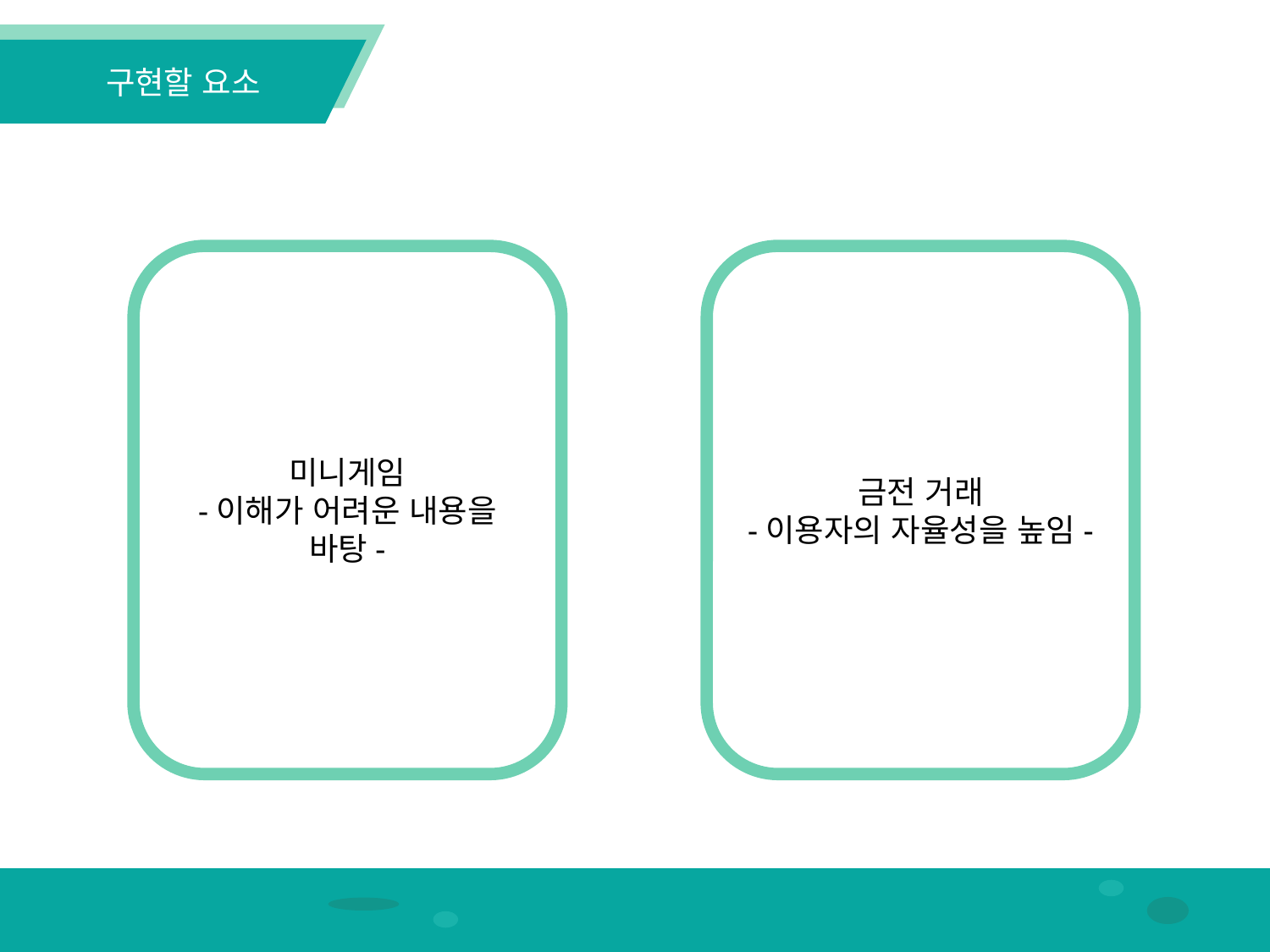

구현할 요소
금전 거래
-이용자의 자율성을 높임-
미니게임
-이해가 어려운 내용을 바탕-